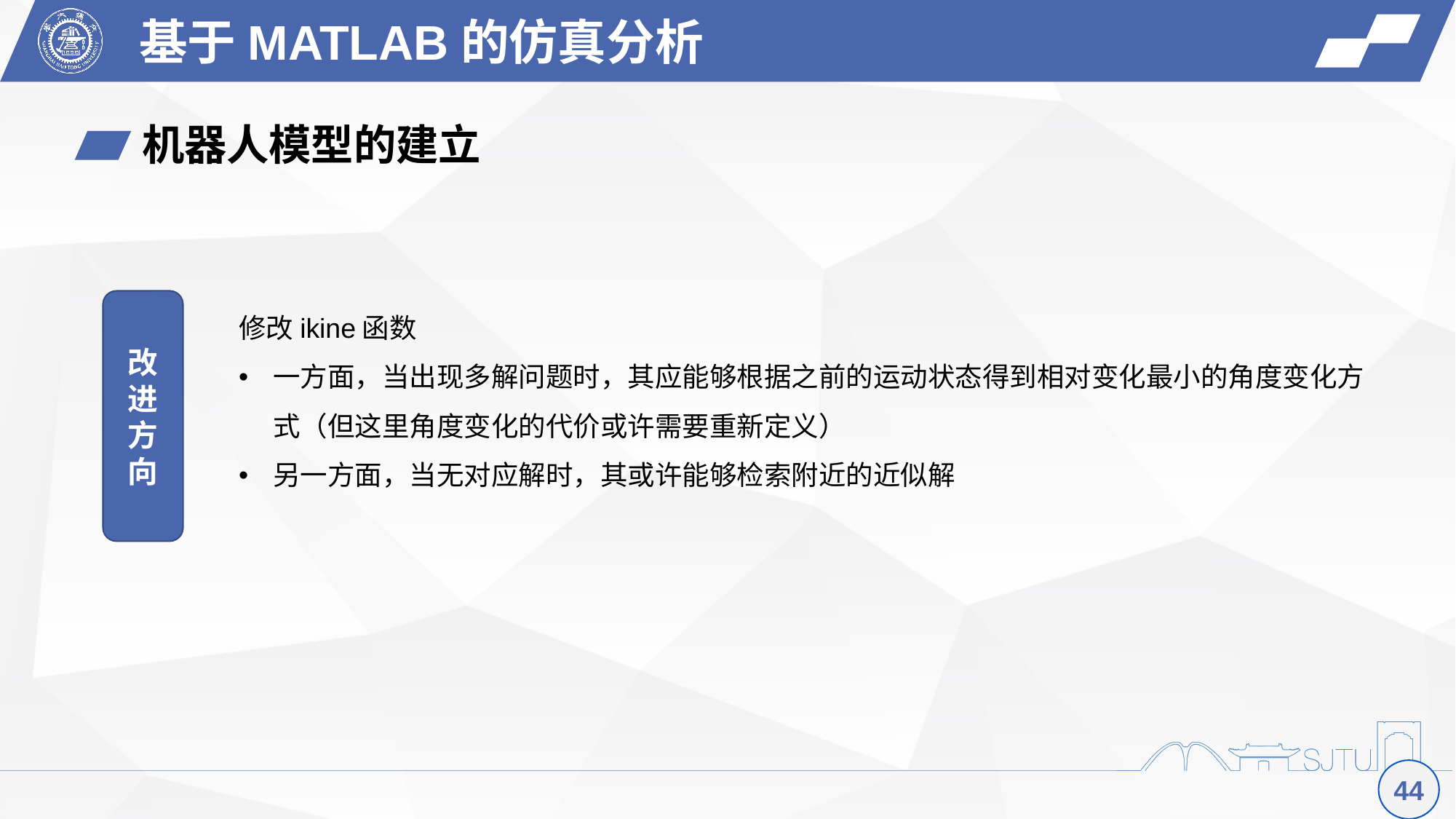

基于MATLAB的仿真分析

机器人模型的建立

修改ikine函数
一方面，当出现多解问题时，其应能够根据之前的运动状态得到相对变化最小的角度变化方式（但这里角度变化的代价或许需要重新定义）
另一方面，当无对应解时，其或许能够检索附近的近似解

改进方向

44